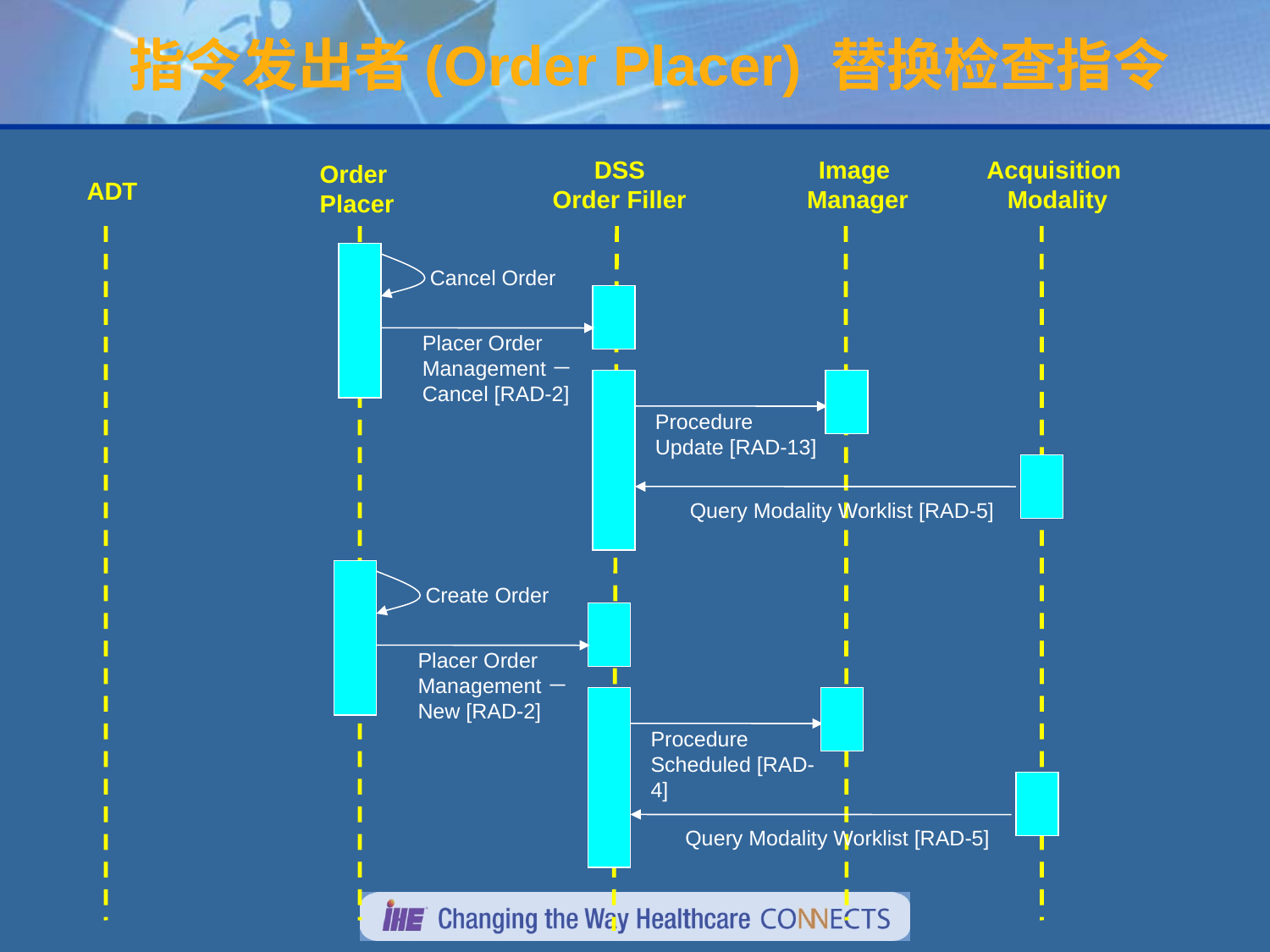

指令发出者(Order Placer) 替换检查指令
DSS
Order Filler
Image
Manager
Acquisition
Modality
Order
Placer
ADT

Cancel Order

Placer Order Management－Cancel [RAD-2]

Procedure Update [RAD-13]

Query Modality Worklist [RAD-5]

Create Order

Placer Order Management－New [RAD-2]

Procedure Scheduled [RAD-4]

Query Modality Worklist [RAD-5]